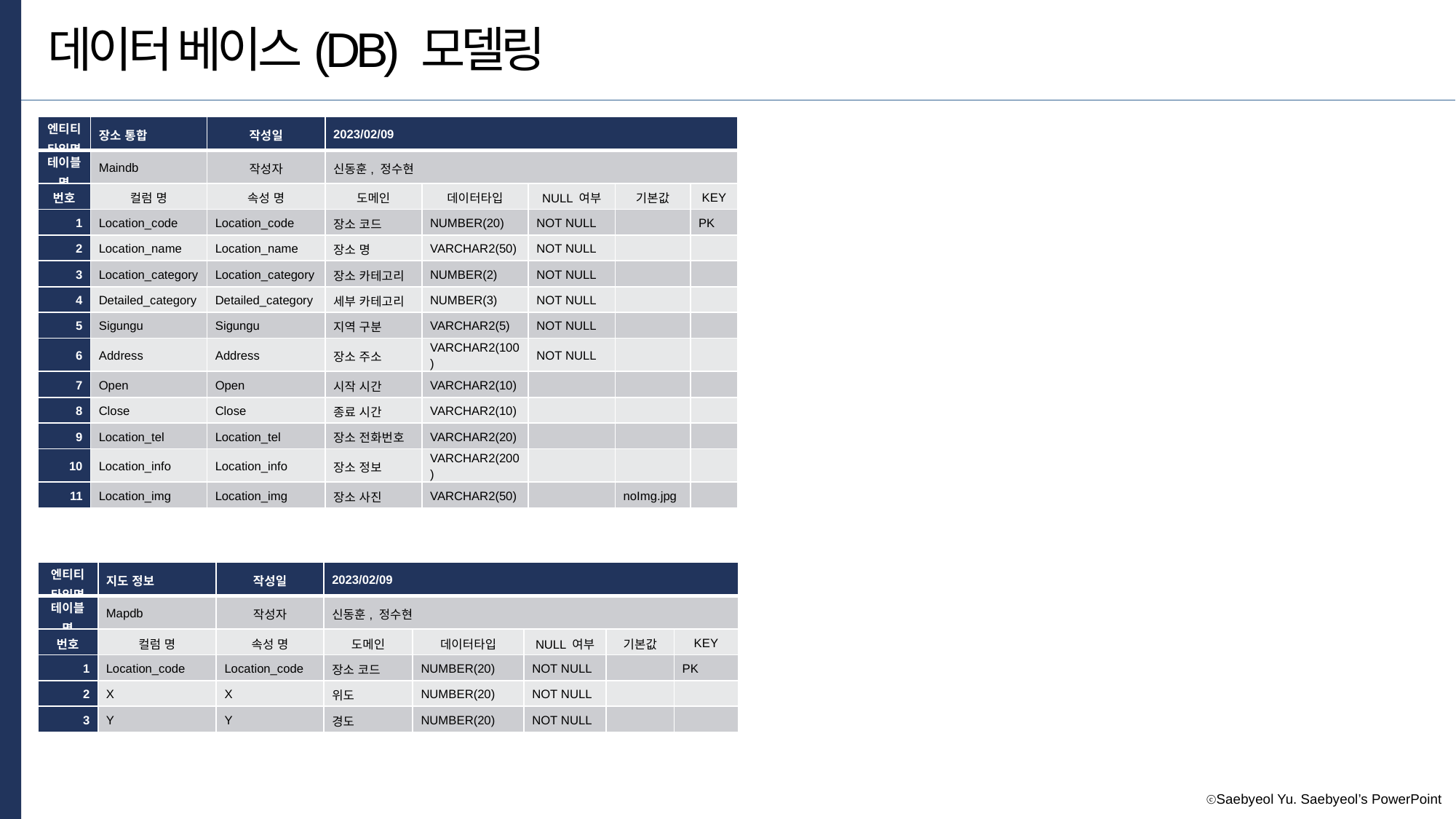

데이터 베이스(DB) 모델링
| 엔티티 타입명 | 장소 통합 | 작성일 | 2023/02/09 |  |  |  |  |
| --- | --- | --- | --- | --- | --- | --- | --- |
| 테이블명 | Maindb | 작성자 | 신동훈, 정수현 |  |  |  |  |
| 번호 | 컬럼 명 | 속성 명 | 도메인 | 데이터타입 | NULL 여부 | 기본값 | KEY |
| 1 | Location\_code | Location\_code | 장소 코드 | NUMBER(20) | NOT NULL |  | PK |
| 2 | Location\_name | Location\_name | 장소 명 | VARCHAR2(50) | NOT NULL |  |  |
| 3 | Location\_category | Location\_category | 장소 카테고리 | NUMBER(2) | NOT NULL |  |  |
| 4 | Detailed\_category | Detailed\_category | 세부 카테고리 | NUMBER(3) | NOT NULL |  |  |
| 5 | Sigungu | Sigungu | 지역 구분 | VARCHAR2(5) | NOT NULL |  |  |
| 6 | Address | Address | 장소 주소 | VARCHAR2(100) | NOT NULL |  |  |
| 7 | Open | Open | 시작 시간 | VARCHAR2(10) |  |  |  |
| 8 | Close | Close | 종료 시간 | VARCHAR2(10) |  |  |  |
| 9 | Location\_tel | Location\_tel | 장소 전화번호 | VARCHAR2(20) |  |  |  |
| 10 | Location\_info | Location\_info | 장소 정보 | VARCHAR2(200) |  |  |  |
| 11 | Location\_img | Location\_img | 장소 사진 | VARCHAR2(50) |  | noImg.jpg |  |
| 엔티티 타입명 | 지도 정보 | 작성일 | 2023/02/09 |  |  |  |  |
| --- | --- | --- | --- | --- | --- | --- | --- |
| 테이블명 | Mapdb | 작성자 | 신동훈, 정수현 |  |  |  |  |
| 번호 | 컬럼 명 | 속성 명 | 도메인 | 데이터타입 | NULL 여부 | 기본값 | KEY |
| 1 | Location\_code | Location\_code | 장소 코드 | NUMBER(20) | NOT NULL |  | PK |
| 2 | X | X | 위도 | NUMBER(20) | NOT NULL |  |  |
| 3 | Y | Y | 경도 | NUMBER(20) | NOT NULL |  |  |